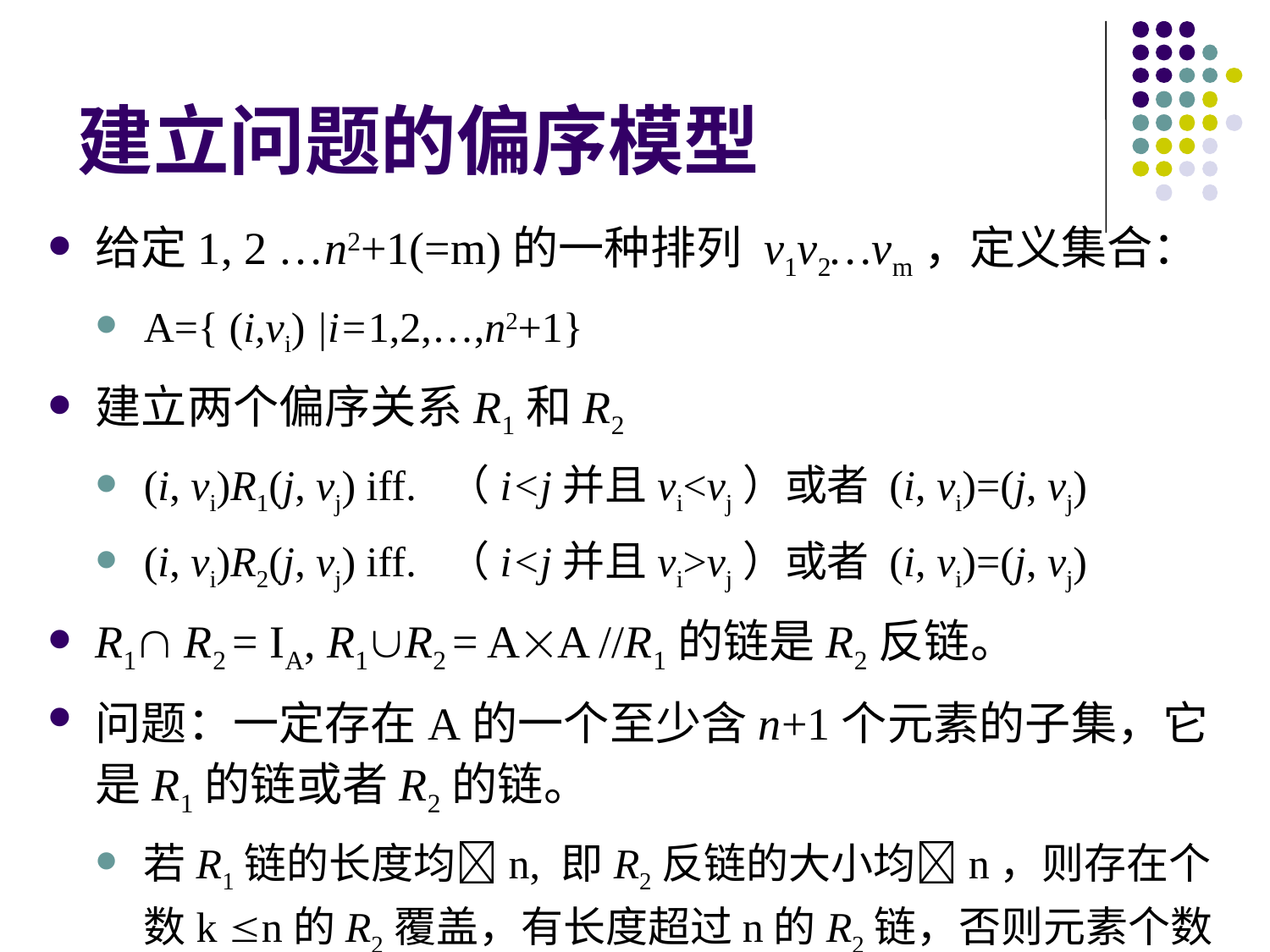

# 建立问题的偏序模型
给定1, 2 …n2+1(=m)的一种排列 v1v2…vm，定义集合：
A={ (i,vi) |i=1,2,…,n2+1}
建立两个偏序关系R1和R2
(i, vi)R1(j, vj) iff.  （i<j并且vi<vj）或者 (i, vi)=(j, vj)
(i, vi)R2(j, vj) iff.  （i<j并且vi>vj）或者 (i, vi)=(j, vj)
R1∩ R2 = IA, R1∪R2 = A×A //R1的链是R2反链。
问题：一定存在A的一个至少含n+1个元素的子集，它是R1的链或者R2的链。
若R1链的长度均≤n, 即R2反链的大小均≤n，则存在个数k ≤n的R2覆盖，有长度超过n的R2链，否则元素个数≤n2.矛盾.